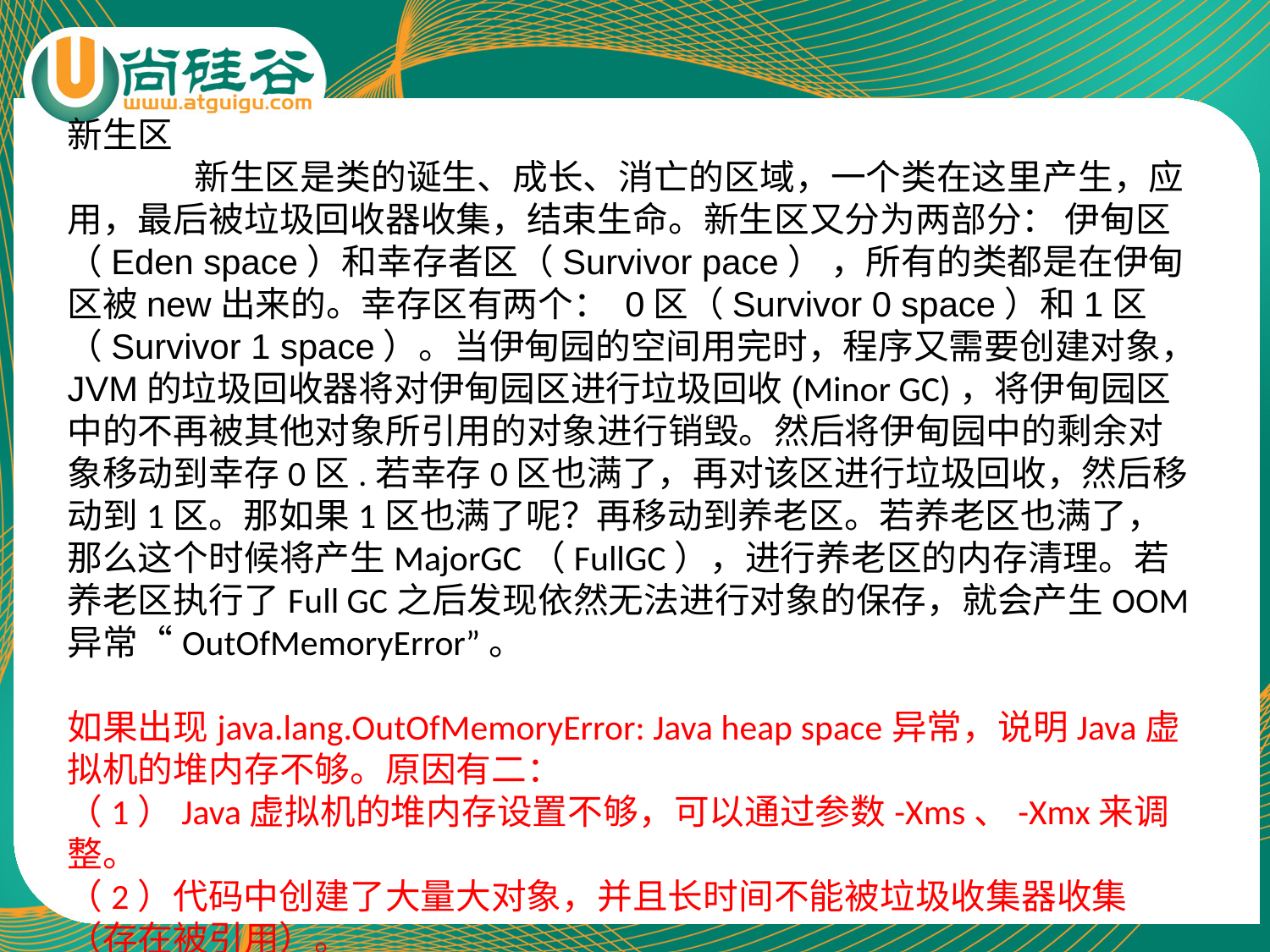

新生区
	新生区是类的诞生、成长、消亡的区域，一个类在这里产生，应用，最后被垃圾回收器收集，结束生命。新生区又分为两部分： 伊甸区（Eden space）和幸存者区（Survivor pace） ，所有的类都是在伊甸区被new出来的。幸存区有两个： 0区（Survivor 0 space）和1区（Survivor 1 space）。当伊甸园的空间用完时，程序又需要创建对象，JVM的垃圾回收器将对伊甸园区进行垃圾回收(Minor GC)，将伊甸园区中的不再被其他对象所引用的对象进行销毁。然后将伊甸园中的剩余对象移动到幸存0区.若幸存0区也满了，再对该区进行垃圾回收，然后移动到1区。那如果1区也满了呢？再移动到养老区。若养老区也满了，那么这个时候将产生MajorGC（FullGC），进行养老区的内存清理。若养老区执行了Full GC之后发现依然无法进行对象的保存，就会产生OOM异常“OutOfMemoryError”。

如果出现java.lang.OutOfMemoryError: Java heap space异常，说明Java虚拟机的堆内存不够。原因有二：
（1）Java虚拟机的堆内存设置不够，可以通过参数-Xms、-Xmx来调整。
（2）代码中创建了大量大对象，并且长时间不能被垃圾收集器收集（存在被引用）。